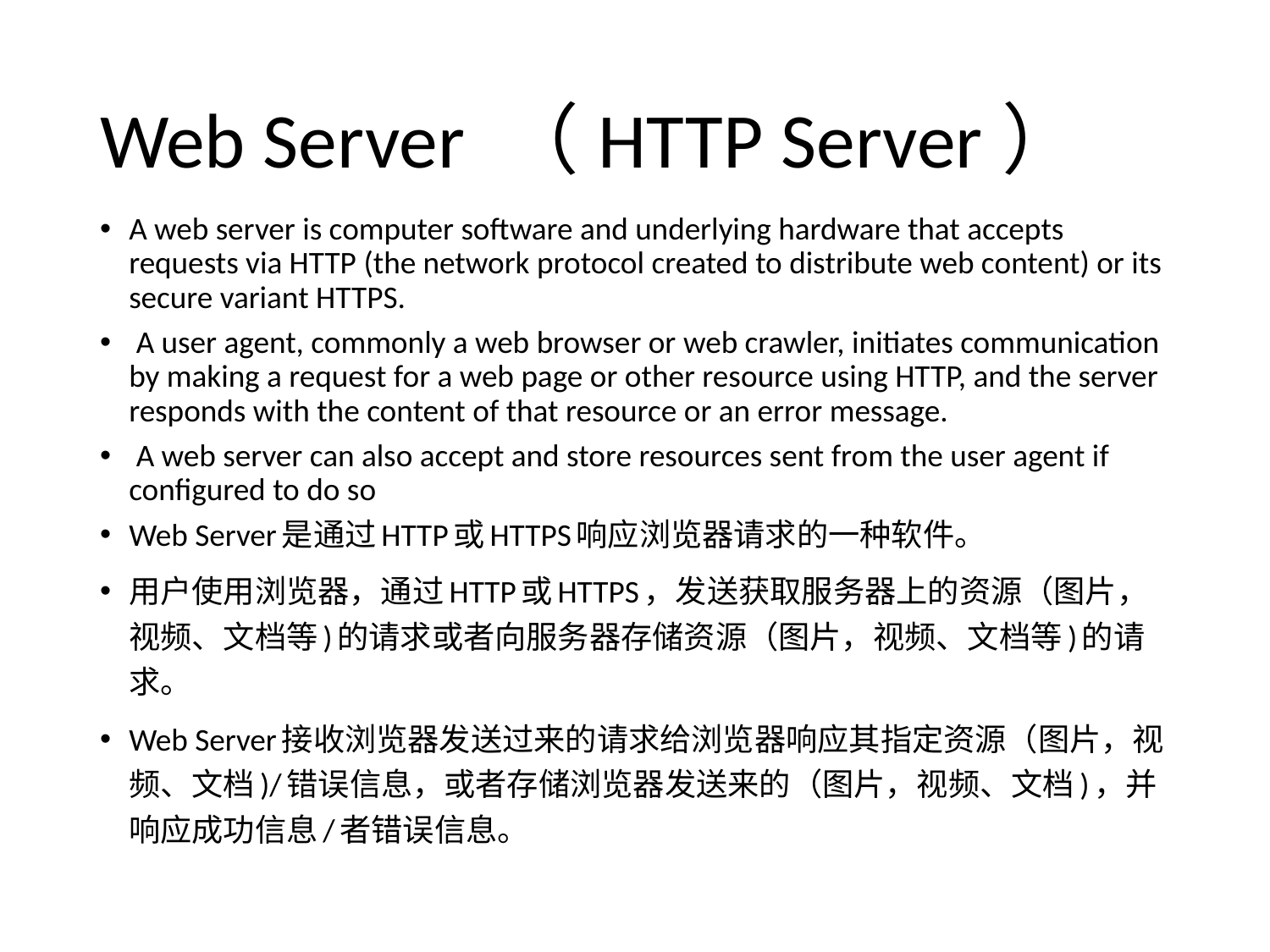

# Web Server （HTTP Server）
A web server is computer software and underlying hardware that accepts requests via HTTP (the network protocol created to distribute web content) or its secure variant HTTPS.
 A user agent, commonly a web browser or web crawler, initiates communication by making a request for a web page or other resource using HTTP, and the server responds with the content of that resource or an error message.
 A web server can also accept and store resources sent from the user agent if configured to do so
Web Server是通过HTTP或HTTPS响应浏览器请求的一种软件。
用户使用浏览器，通过HTTP或HTTPS，发送获取服务器上的资源（图片，视频、文档等)的请求或者向服务器存储资源（图片，视频、文档等)的请求。
Web Server接收浏览器发送过来的请求给浏览器响应其指定资源（图片，视频、文档)/错误信息，或者存储浏览器发送来的（图片，视频、文档)，并响应成功信息/者错误信息。